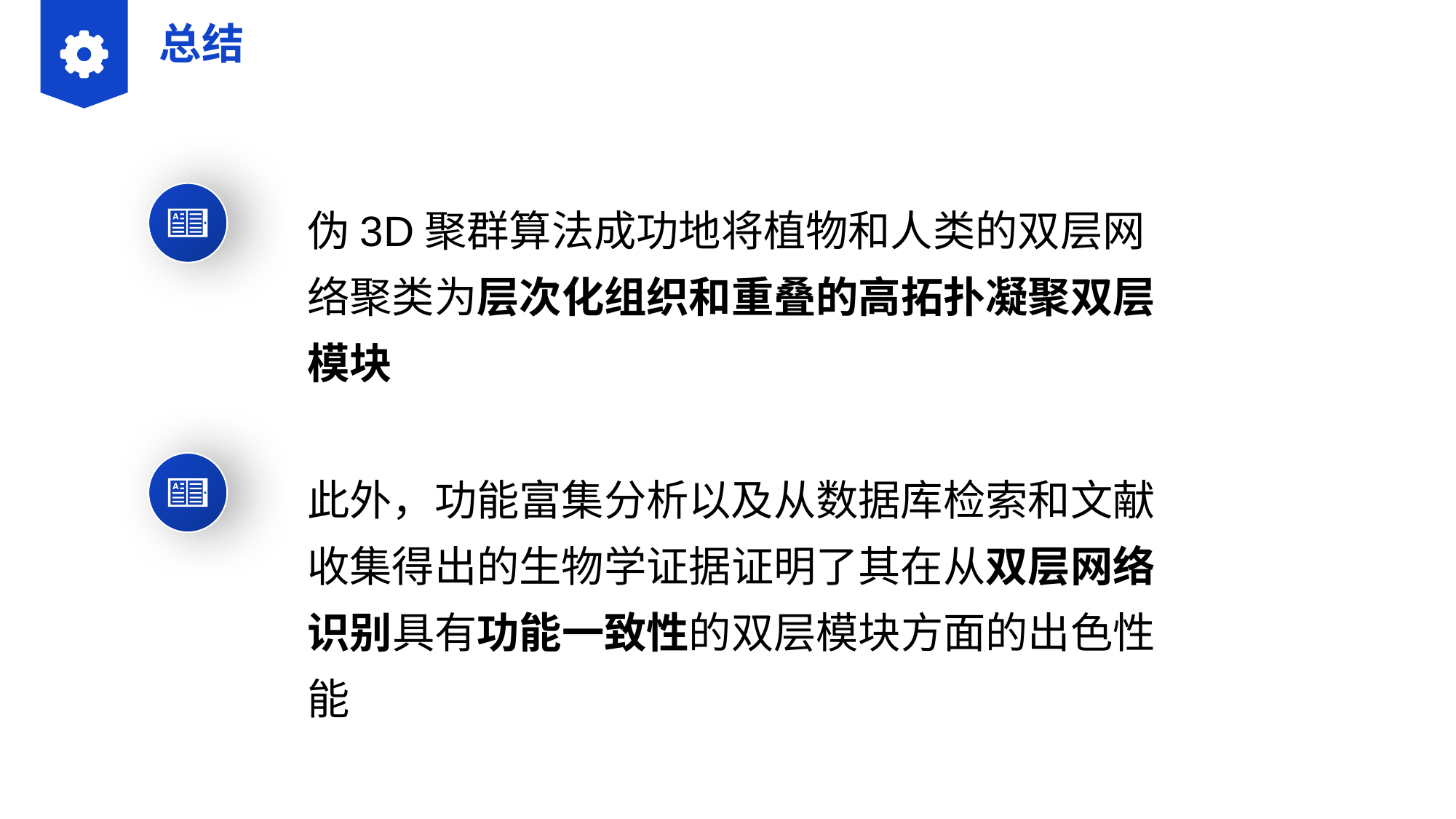

总结

伪3D聚群算法成功地将植物和人类的双层网络聚类为层次化组织和重叠的高拓扑凝聚双层模块

此外，功能富集分析以及从数据库检索和文献收集得出的生物学证据证明了其在从双层网络识别具有功能一致性的双层模块方面的出色性能

合作QQ： 243001978